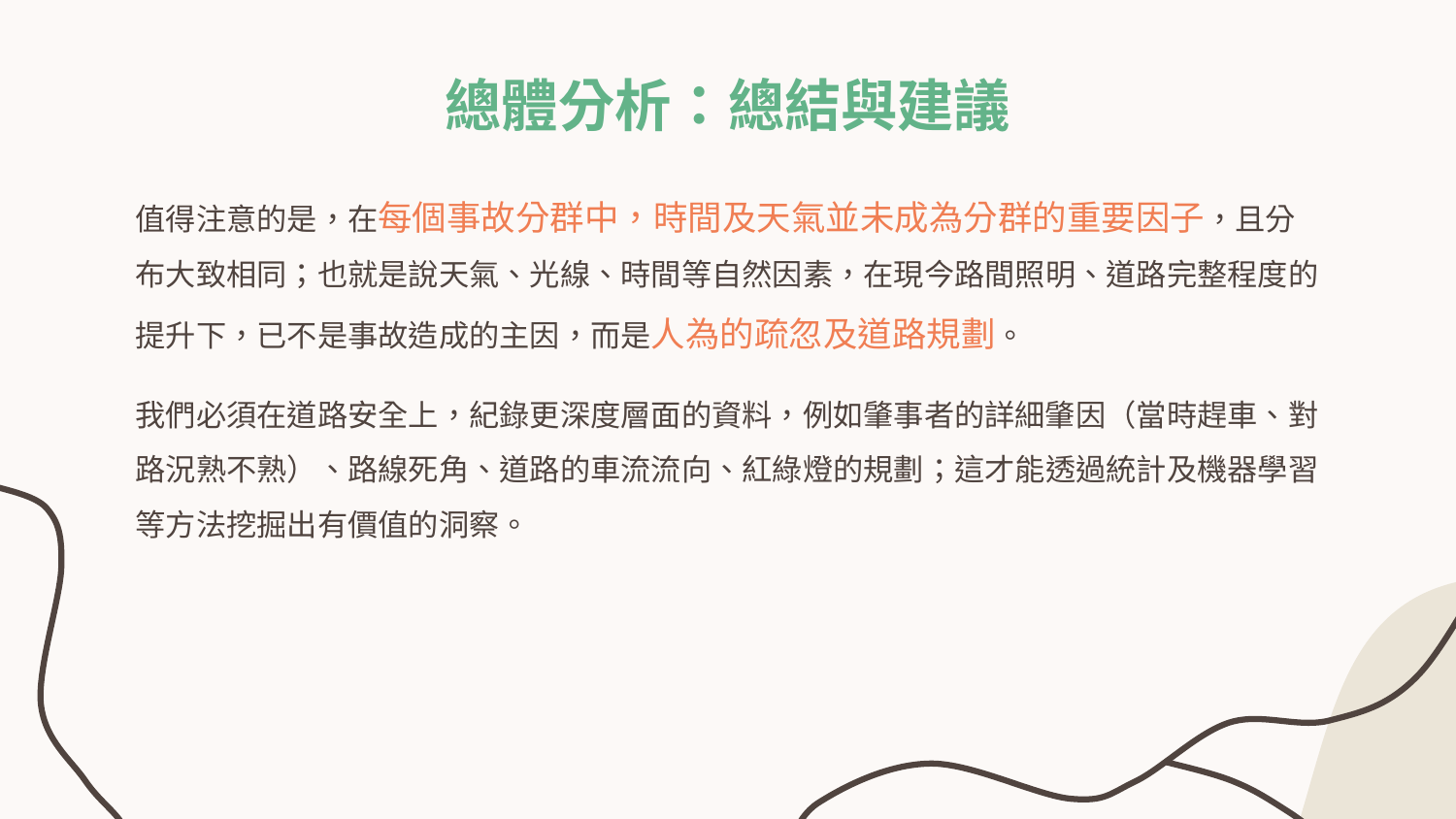

# 總體分析：總結與建議
值得注意的是，在每個事故分群中，時間及天氣並未成為分群的重要因子，且分布大致相同；也就是說天氣、光線、時間等自然因素，在現今路間照明、道路完整程度的提升下，已不是事故造成的主因，而是人為的疏忽及道路規劃。
我們必須在道路安全上，紀錄更深度層面的資料，例如肇事者的詳細肇因（當時趕車、對路況熟不熟）、路線死角、道路的車流流向、紅綠燈的規劃；這才能透過統計及機器學習等方法挖掘出有價值的洞察。